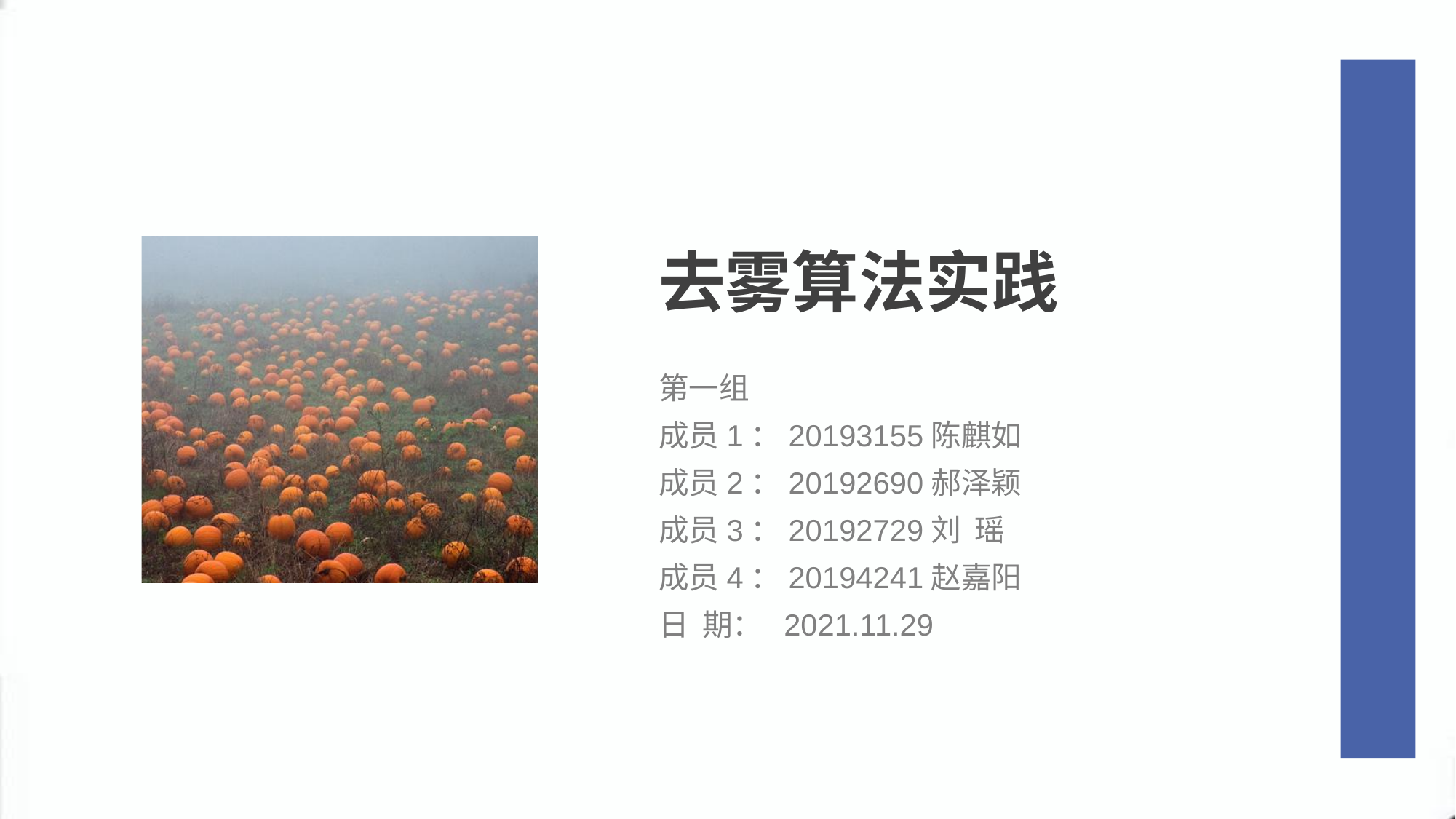

去雾算法实践

第一组
成员1：20193155陈麒如
成员2：20192690郝泽颖
成员3：20192729刘  瑶
成员4：20194241赵嘉阳
日  期：  2021.11.29